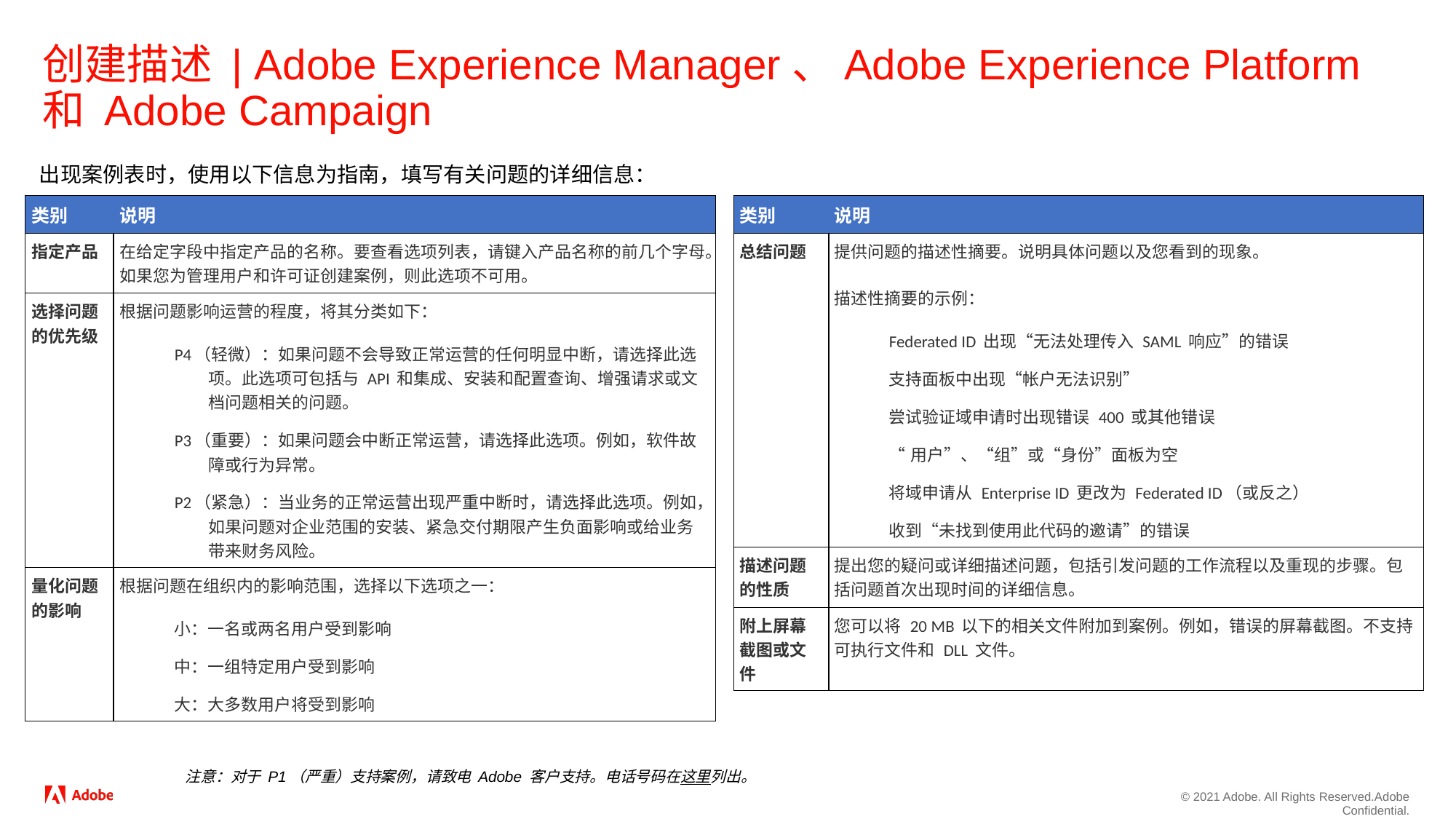

# 创建描述 | Adobe Experience Manager、Adobe Experience Platform 和 Adobe Campaign
出现案例表时，使用以下信息为指南，填写有关问题的详细信息：

| 类别 | 说明 |
| --- | --- |
| 指定产品 | 在给定字段中指定产品的名称。要查看选项列表，请键入产品名称的前几个字母。如果您为管理用户和许可证创建案例，则此选项不可用。 |
| 选择问题的优先级 | 根据问题影响运营的程度，将其分类如下： P4（轻微）：如果问题不会导致正常运营的任何明显中断，请选择此选项。此选项可包括与 API 和集成、安装和配置查询、增强请求或文档问题相关的问题。 P3（重要）：如果问题会中断正常运营，请选择此选项。例如，软件故障或行为异常。 P2（紧急）：当业务的正常运营出现严重中断时，请选择此选项。例如，如果问题对企业范围的安装、紧急交付期限产生负面影响或给业务带来财务风险。 |
| 量化问题的影响 | 根据问题在组织内的影响范围，选择以下选项之一： 小：一名或两名用户受到影响 中：一组特定用户受到影响 大：大多数用户将受到影响 |
| 类别 | 说明 |
| --- | --- |
| 总结问题 | 提供问题的描述性摘要。说明具体问题以及您看到的现象。 描述性摘要的示例： Federated ID 出现“无法处理传入 SAML 响应”的错误 支持面板中出现“帐户无法识别” 尝试验证域申请时出现错误 400 或其他错误 “用户”、“组”或“身份”面板为空 将域申请从 Enterprise ID 更改为 Federated ID（或反之） 收到“未找到使用此代码的邀请”的错误 |
| 描述问题的性质 | 提出您的疑问或详细描述问题，包括引发问题的工作流程以及重现的步骤。包括问题首次出现时间的详细信息。 |
| 附上屏幕截图或文件 | 您可以将 20 MB 以下的相关文件附加到案例。例如，错误的屏幕截图。不支持可执行文件和 DLL 文件。 |
注意：对于 P1（严重）支持案例，请致电 Adobe 客户支持。电话号码在这里列出。